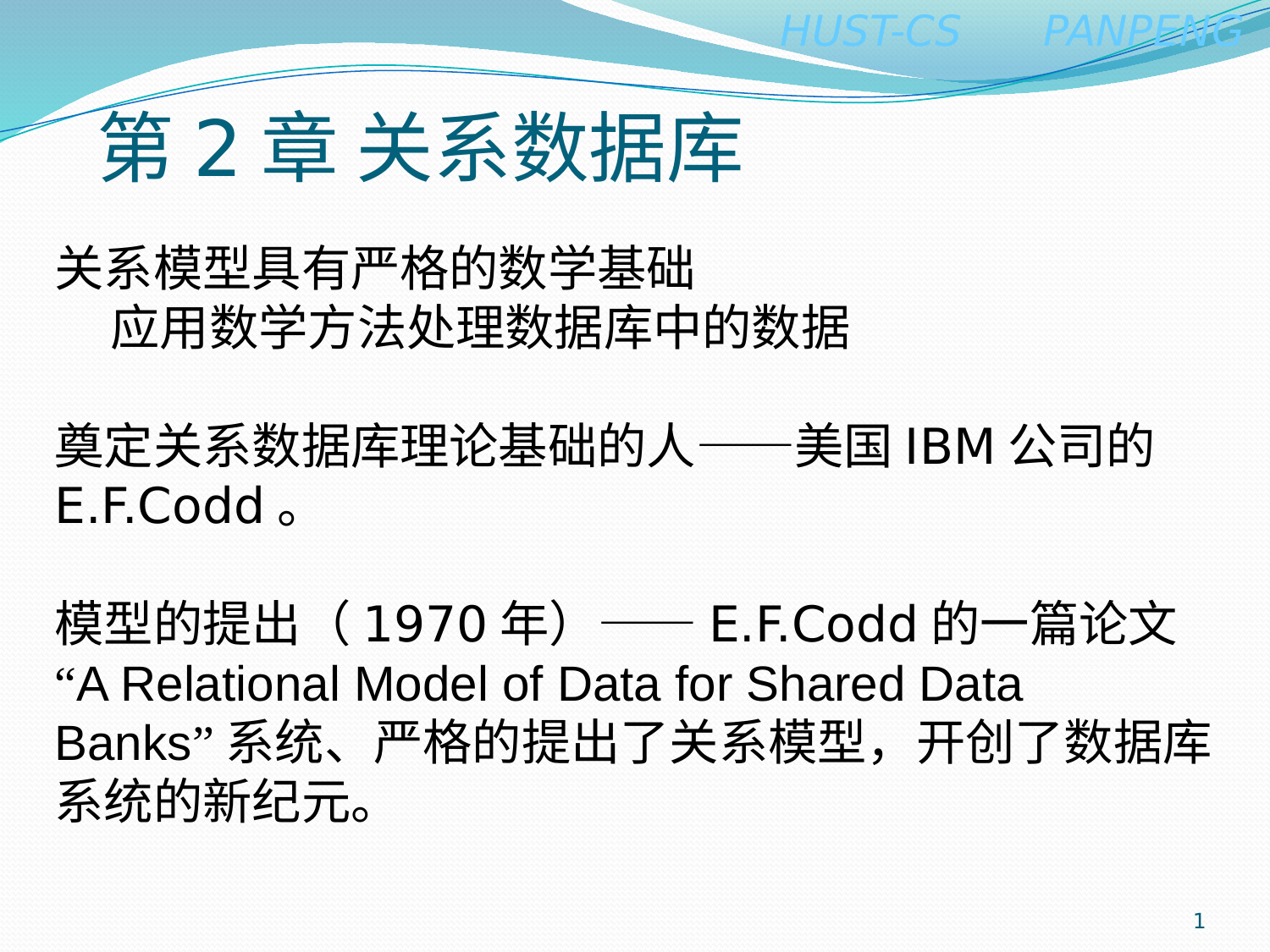

第2章 关系数据库
关系模型具有严格的数学基础
    应用数学方法处理数据库中的数据

奠定关系数据库理论基础的人——美国IBM公司的E.F.Codd。

模型的提出（1970年）——E.F.Codd的一篇论文
“A Relational Model of Data for Shared Data Banks”系统、严格的提出了关系模型，开创了数据库系统的新纪元。
1